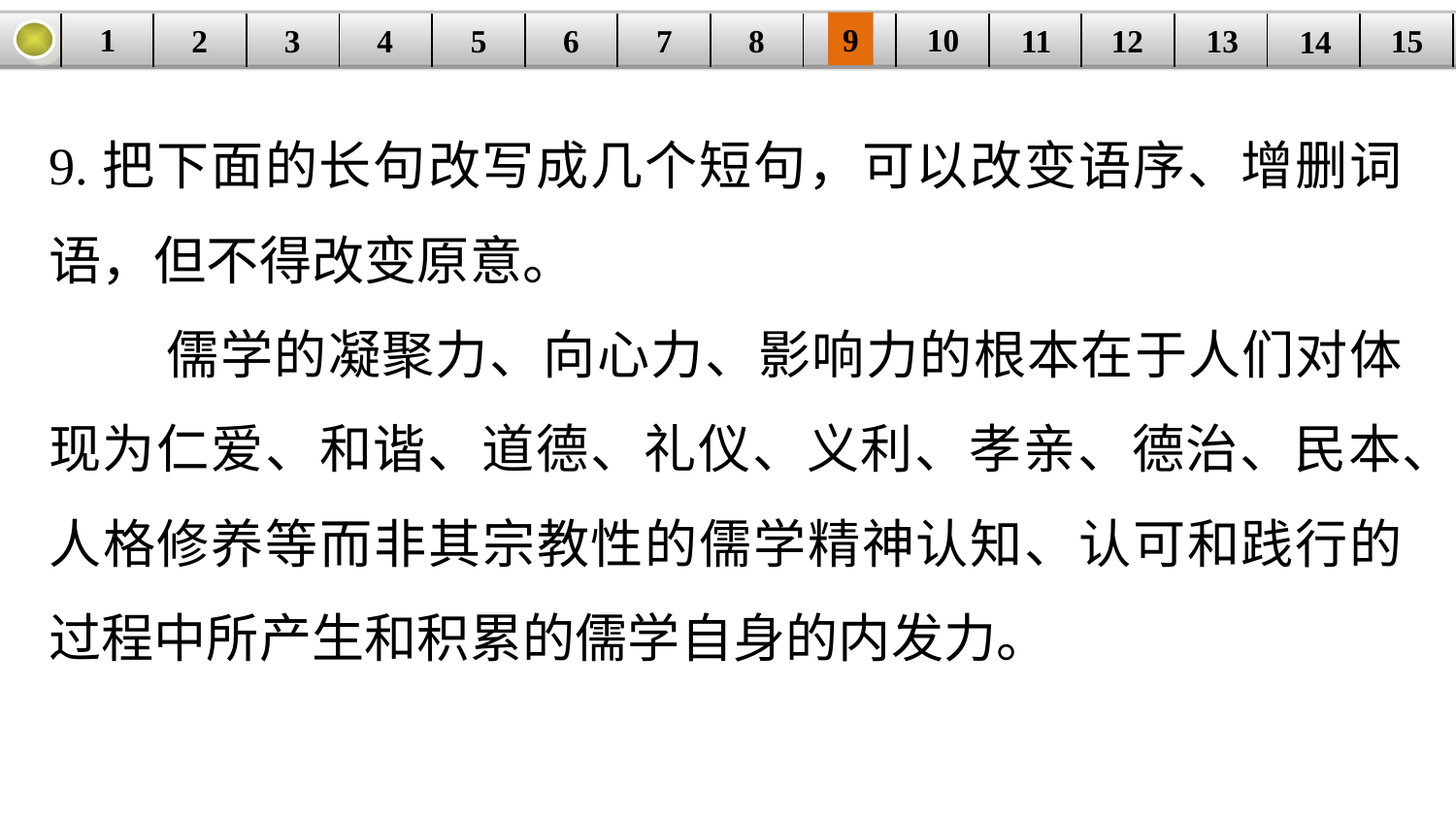

9
10
1
3
4
5
6
8
11
2
12
15
|  |  |  |  |  |  |  |  |  |  |  |  |  |  |  |
| --- | --- | --- | --- | --- | --- | --- | --- | --- | --- | --- | --- | --- | --- | --- |
7
13
14

9.把下面的长句改写成几个短句，可以改变语序、增删词语，但不得改变原意。
        儒学的凝聚力、向心力、影响力的根本在于人们对体现为仁爱、和谐、道德、礼仪、义利、孝亲、德治、民本、人格修养等而非其宗教性的儒学精神认知、认可和践行的过程中所产生和积累的儒学自身的内发力。